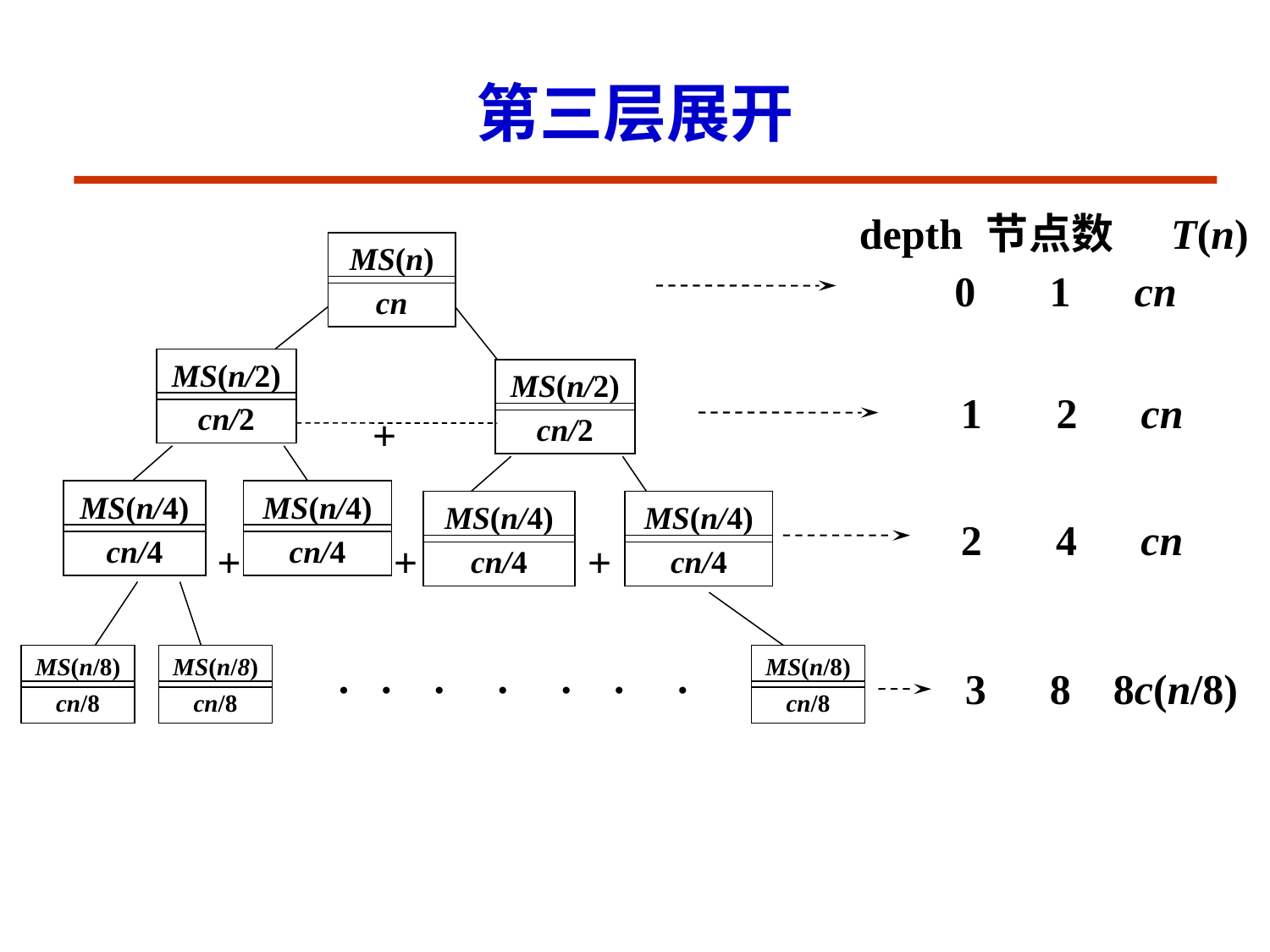

# 第三层展开
depth	节点数     T(n)
MS(n)
cn
 0       1      cn

MS(n/2)
cn/2
MS(n/2)
cn/2
1       2      cn
+

MS(n/4)
cn/4
MS(n/4)
cn/4
MS(n/4)
cn/4
MS(n/4)
cn/4
2       4      cn
+
+
+

MS(n/8)
cn/8
MS(n/8)
cn/8
.   .    .     .     .    .     .
MS(n/8)
cn/8
3      8    8c(n/8)